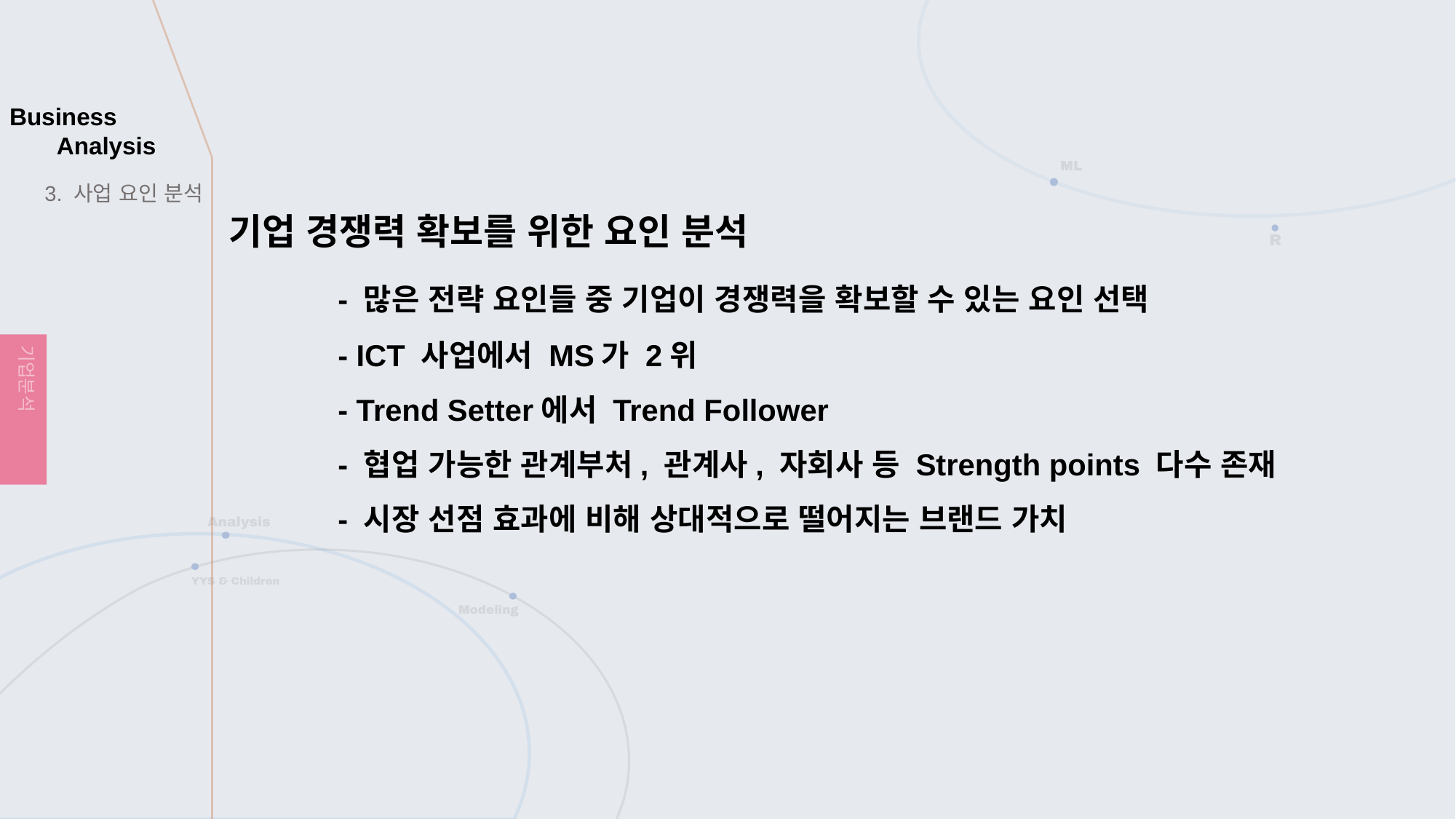

3. 사업 요인 분석
기업 경쟁력 확보를 위한 요인 분석
	- 많은 전략 요인들 중 기업이 경쟁력을 확보할 수 있는 요인 선택
	- ICT 사업에서 MS가 2위
	- Trend Setter에서 Trend Follower
	- 협업 가능한 관계부처, 관계사, 자회사 등 Strength points 다수 존재
	- 시장 선점 효과에 비해 상대적으로 떨어지는 브랜드 가치